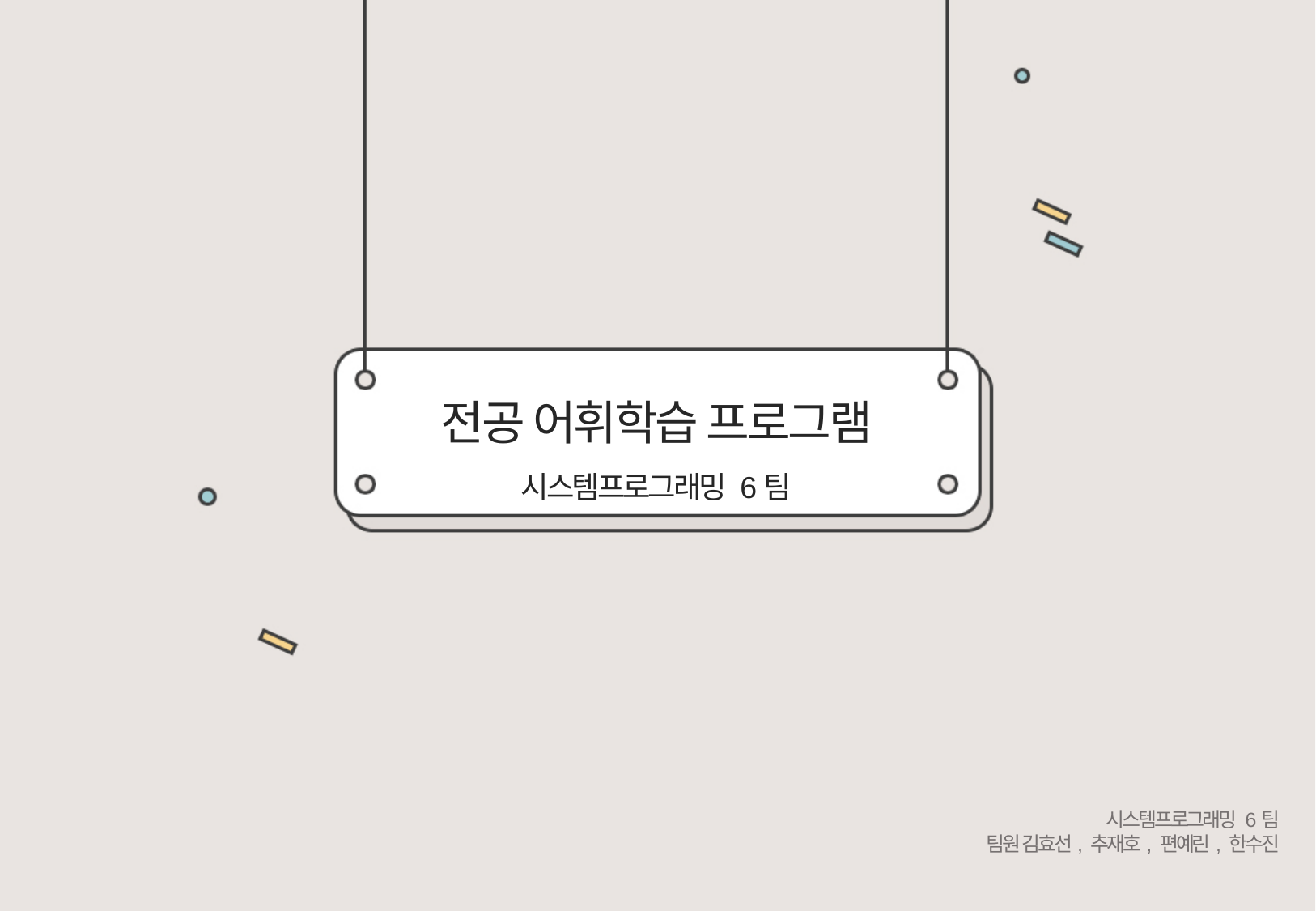

전공 어휘학습 프로그램
시스템프로그래밍 6팀
시스템프로그래밍 6팀
팀원 김효선, 추재호, 편예린, 한수진